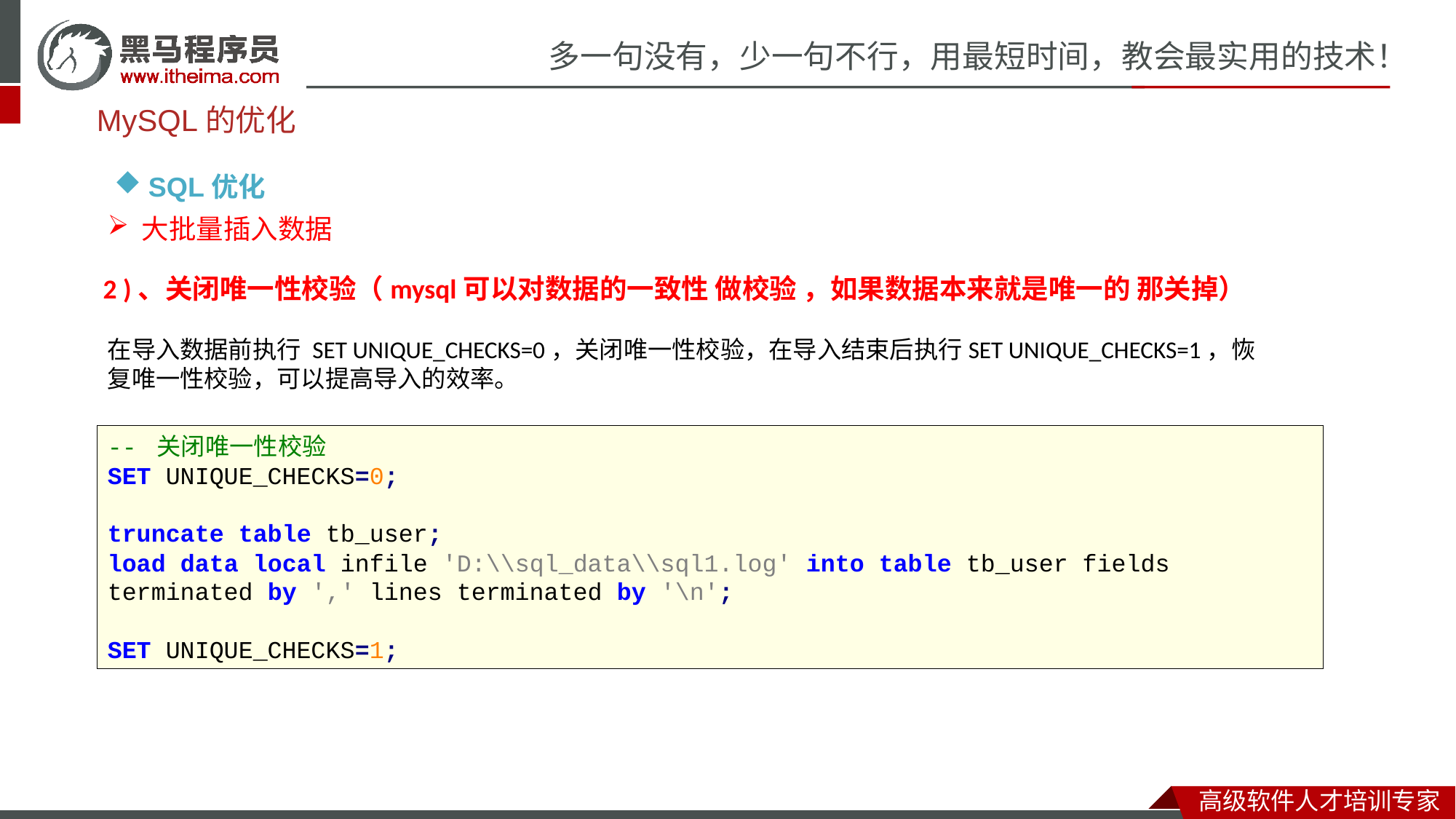

MySQL的优化
SQL优化
大批量插入数据
 2 )、关闭唯一性校验（mysql可以对数据的一致性 做校验 ，如果数据本来就是唯一的 那关掉）
在导入数据前执行 SET UNIQUE_CHECKS=0，关闭唯一性校验，在导入结束后执行SET UNIQUE_CHECKS=1，恢复唯一性校验，可以提高导入的效率。
-- 关闭唯一性校验
SET UNIQUE_CHECKS=0;

truncate table tb_user;
load data local infile 'D:\\sql_data\\sql1.log' into table tb_user fields terminated by ',' lines terminated by '\n';

SET UNIQUE_CHECKS=1;